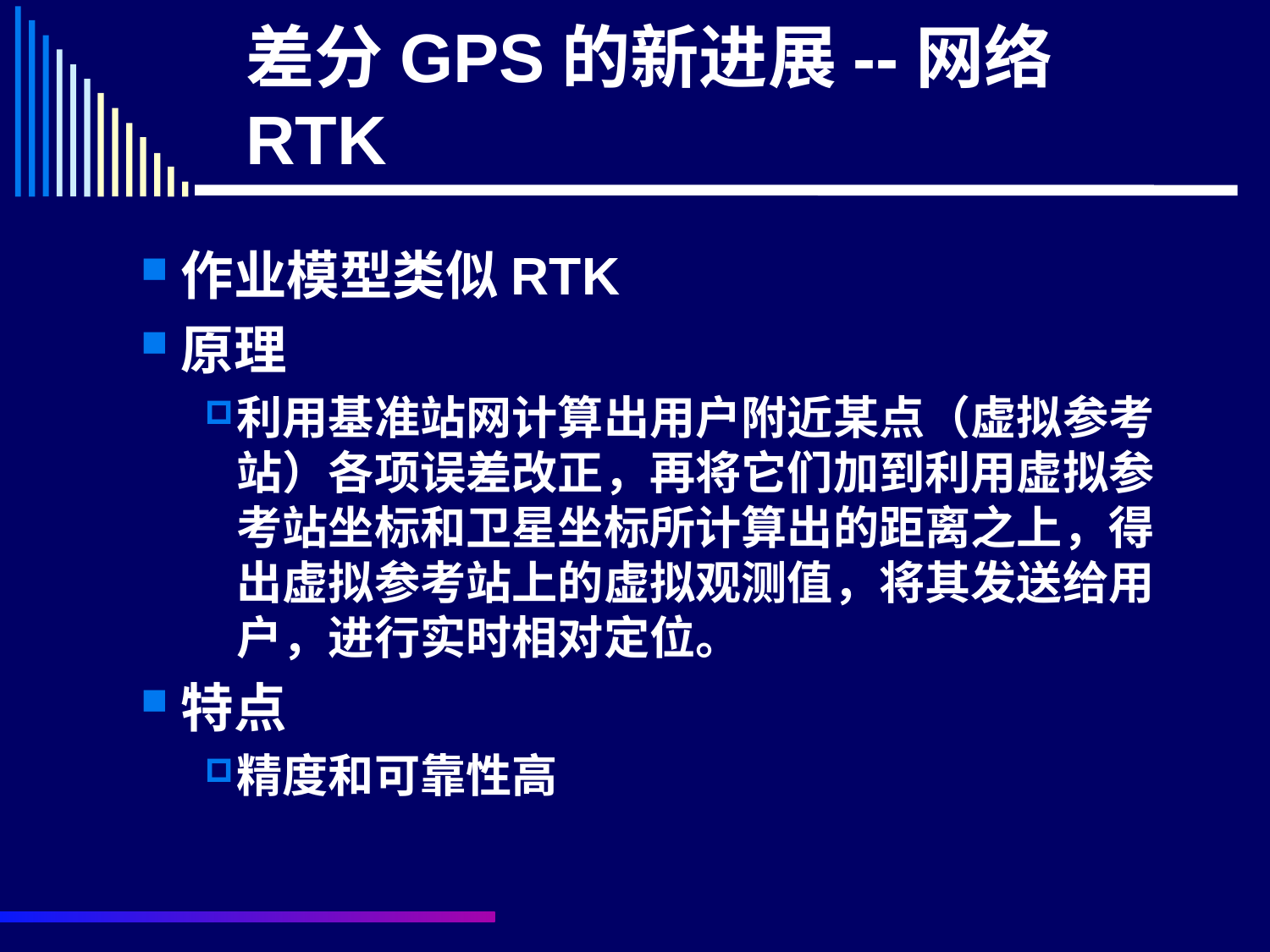

# 差分GPS的新进展--网络RTK
作业模型类似RTK
原理
利用基准站网计算出用户附近某点（虚拟参考站）各项误差改正，再将它们加到利用虚拟参考站坐标和卫星坐标所计算出的距离之上，得出虚拟参考站上的虚拟观测值，将其发送给用户，进行实时相对定位。
特点
精度和可靠性高